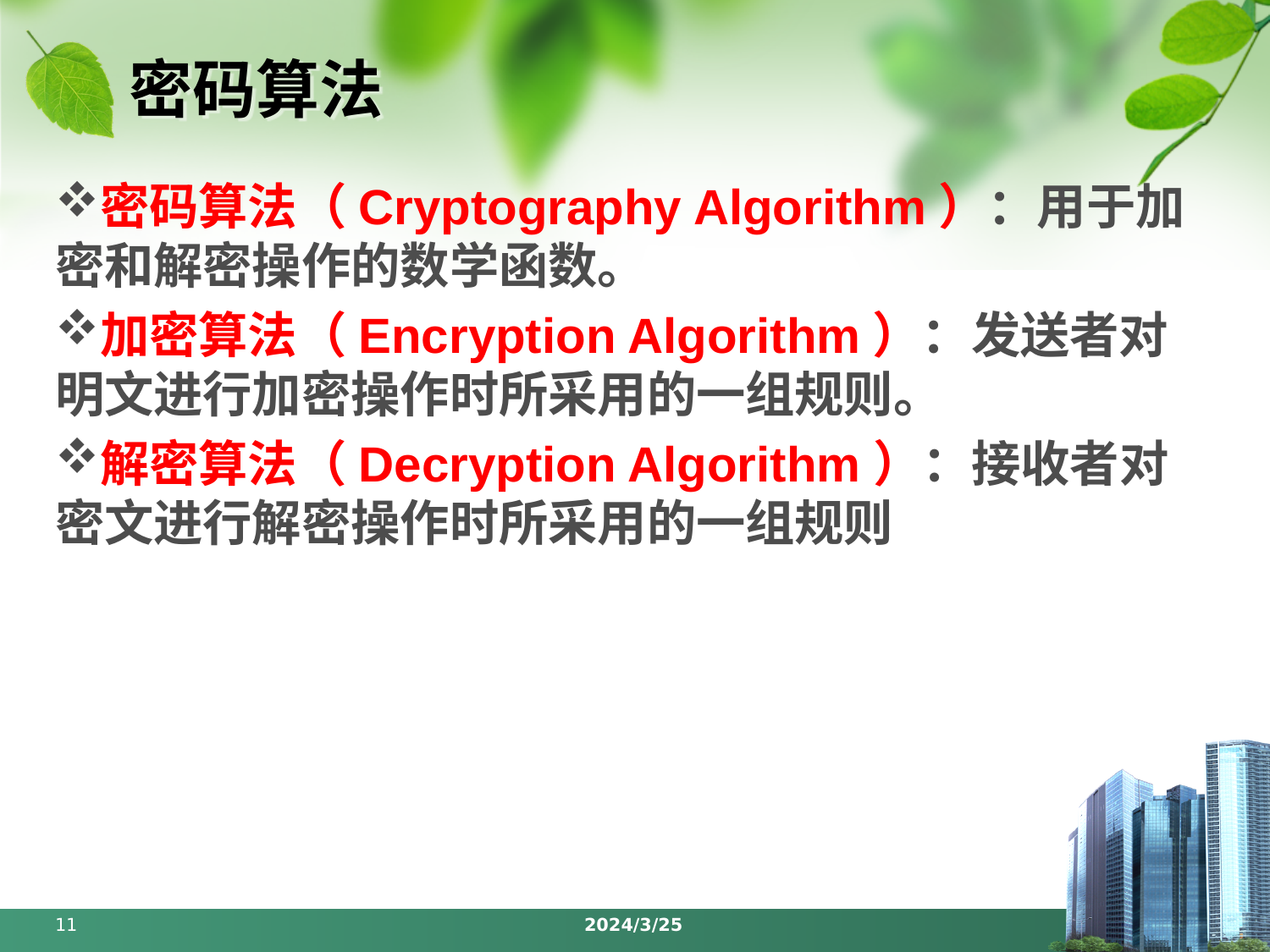

# 密码算法
密码算法（Cryptography Algorithm）：用于加密和解密操作的数学函数。
加密算法（Encryption Algorithm）：发送者对明文进行加密操作时所采用的一组规则。
解密算法（Decryption Algorithm）：接收者对密文进行解密操作时所采用的一组规则
11
2024/3/25